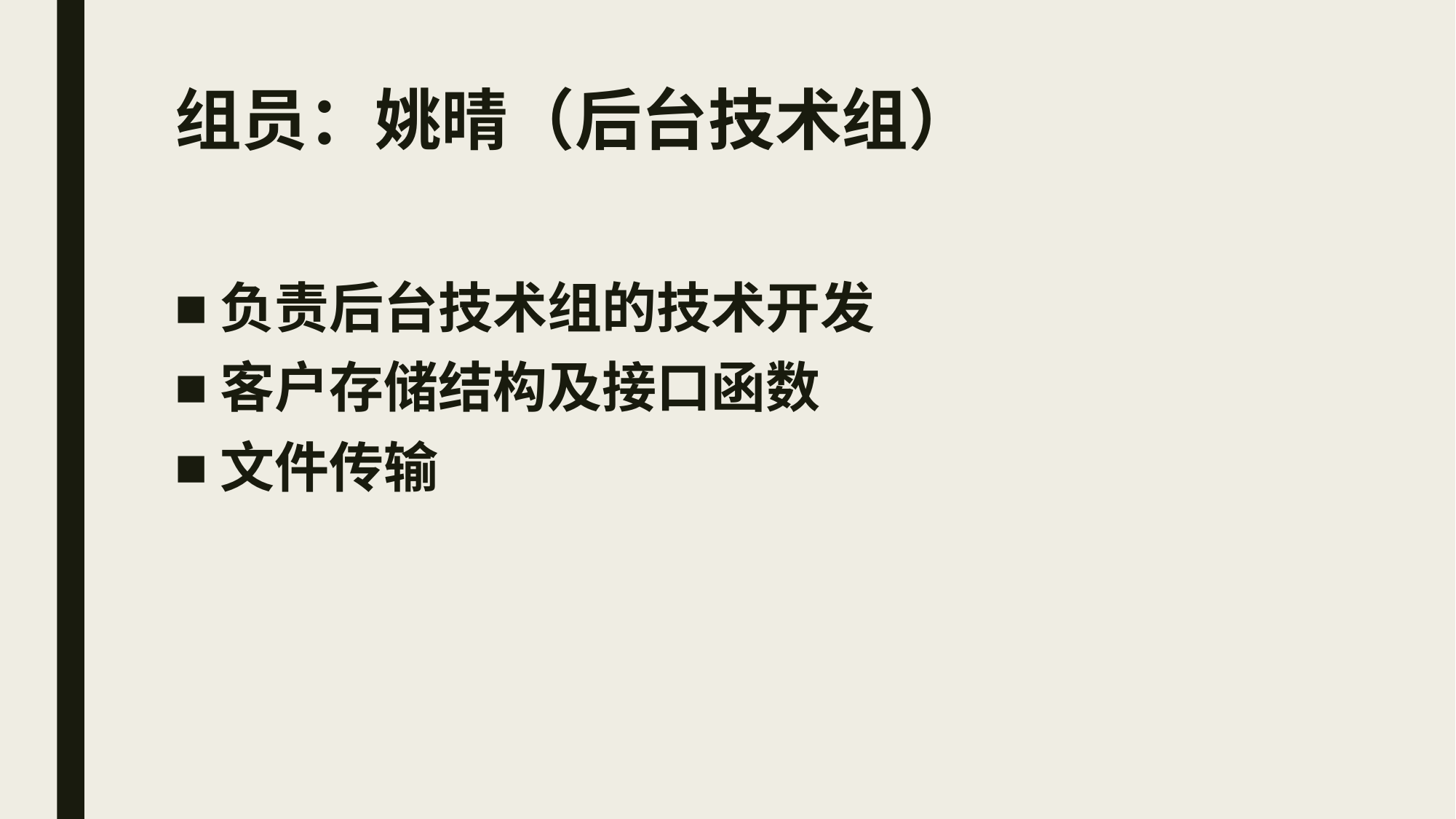

# 组员：姚晴（后台技术组）
负责后台技术组的技术开发
客户存储结构及接口函数
文件传输